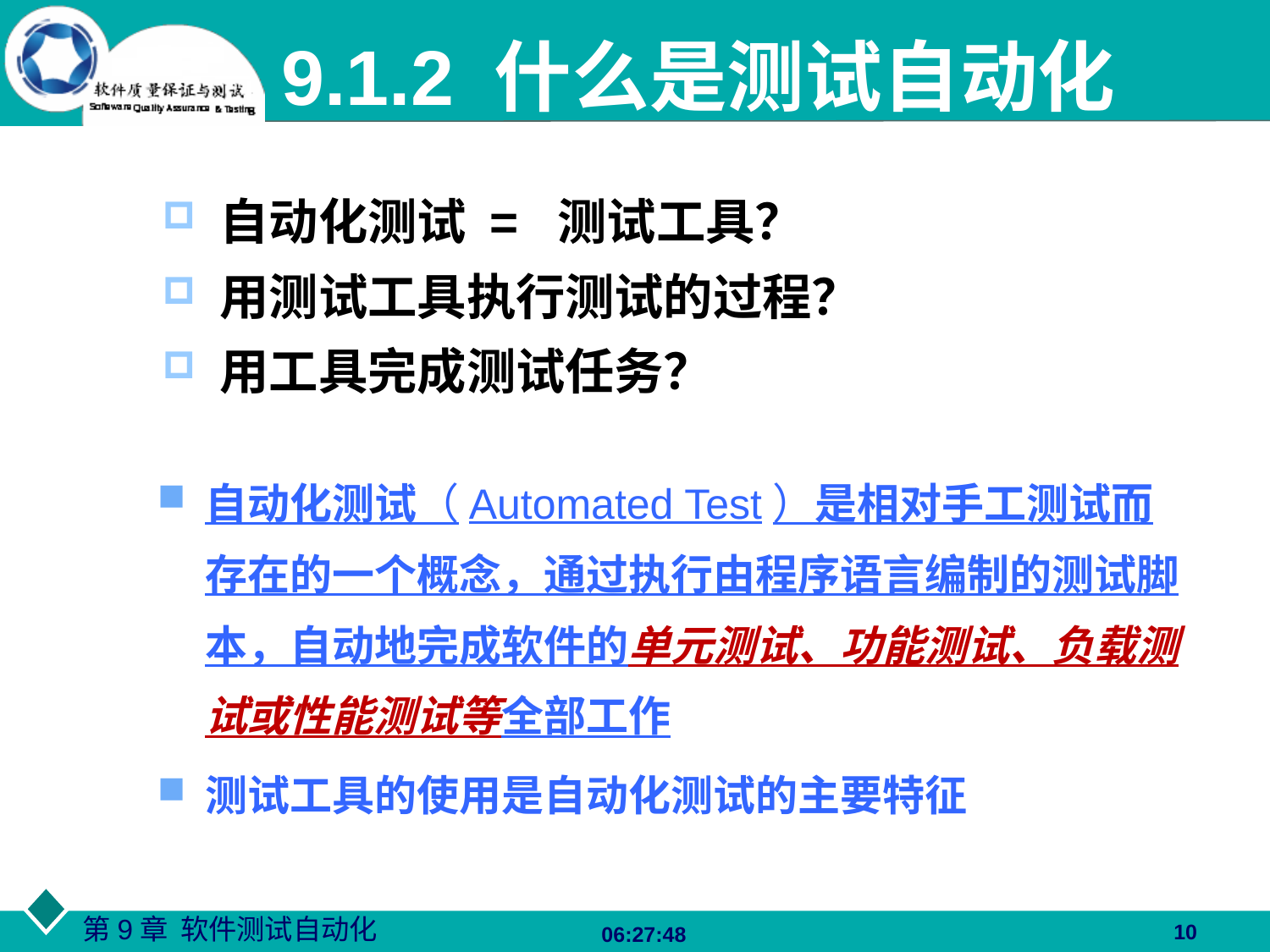

9.1.2 什么是测试自动化
 自动化测试 =  测试工具？
 用测试工具执行测试的过程？
 用工具完成测试任务？
自动化测试（Automated Test）是相对手工测试而存在的一个概念，通过执行由程序语言编制的测试脚本，自动地完成软件的单元测试、功能测试、负载测试或性能测试等全部工作
测试工具的使用是自动化测试的主要特征
10
06:27:48